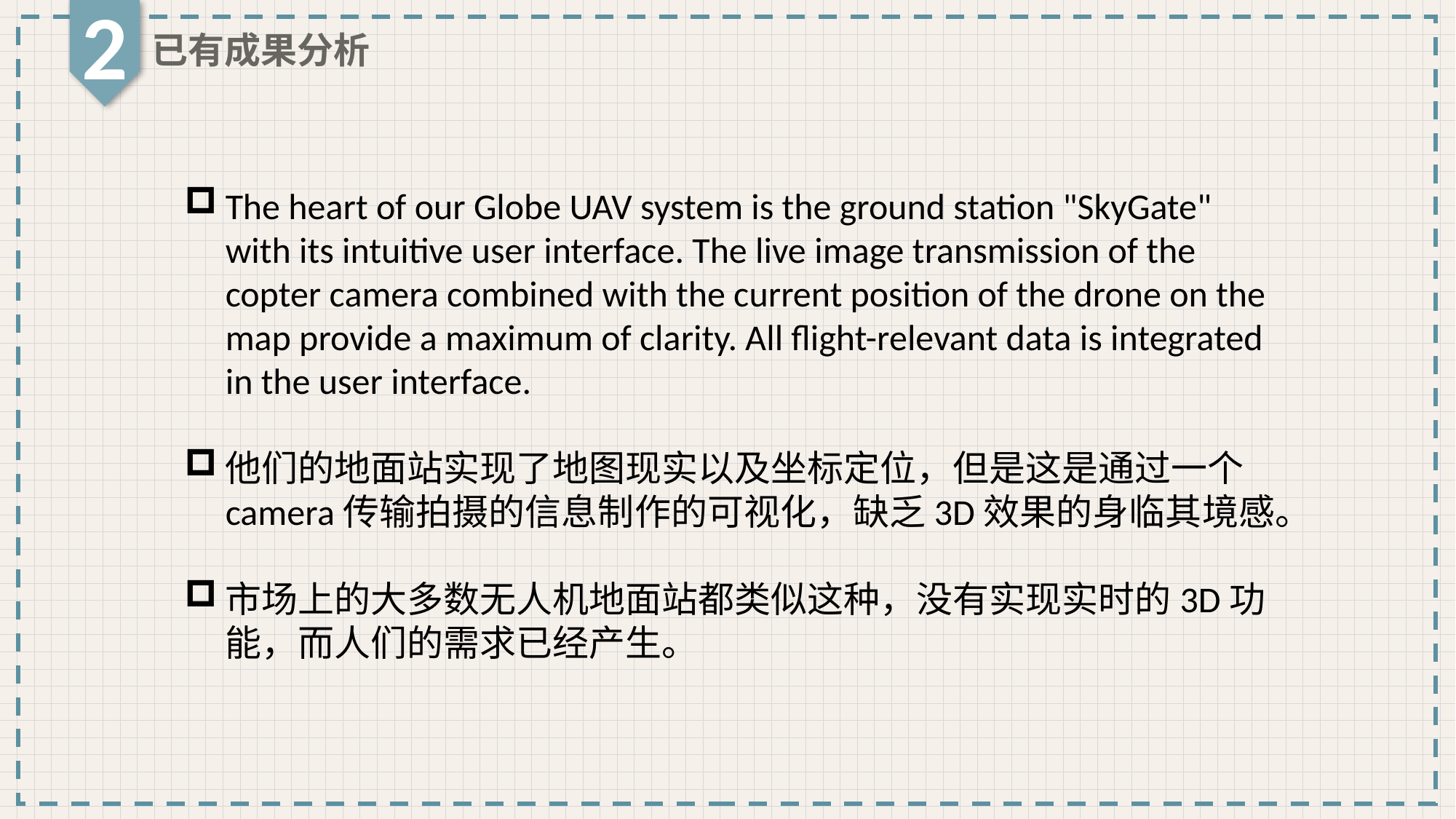

2

已有成果分析
The heart of our Globe UAV system is the ground station "SkyGate" with its intuitive user interface. The live image transmission of the copter camera combined with the current position of the drone on the map provide a maximum of clarity. All flight-relevant data is integrated in the user interface.

他们的地面站实现了地图现实以及坐标定位，但是这是通过一个camera传输拍摄的信息制作的可视化，缺乏3D效果的身临其境感。

市场上的大多数无人机地面站都类似这种，没有实现实时的3D功能，而人们的需求已经产生。